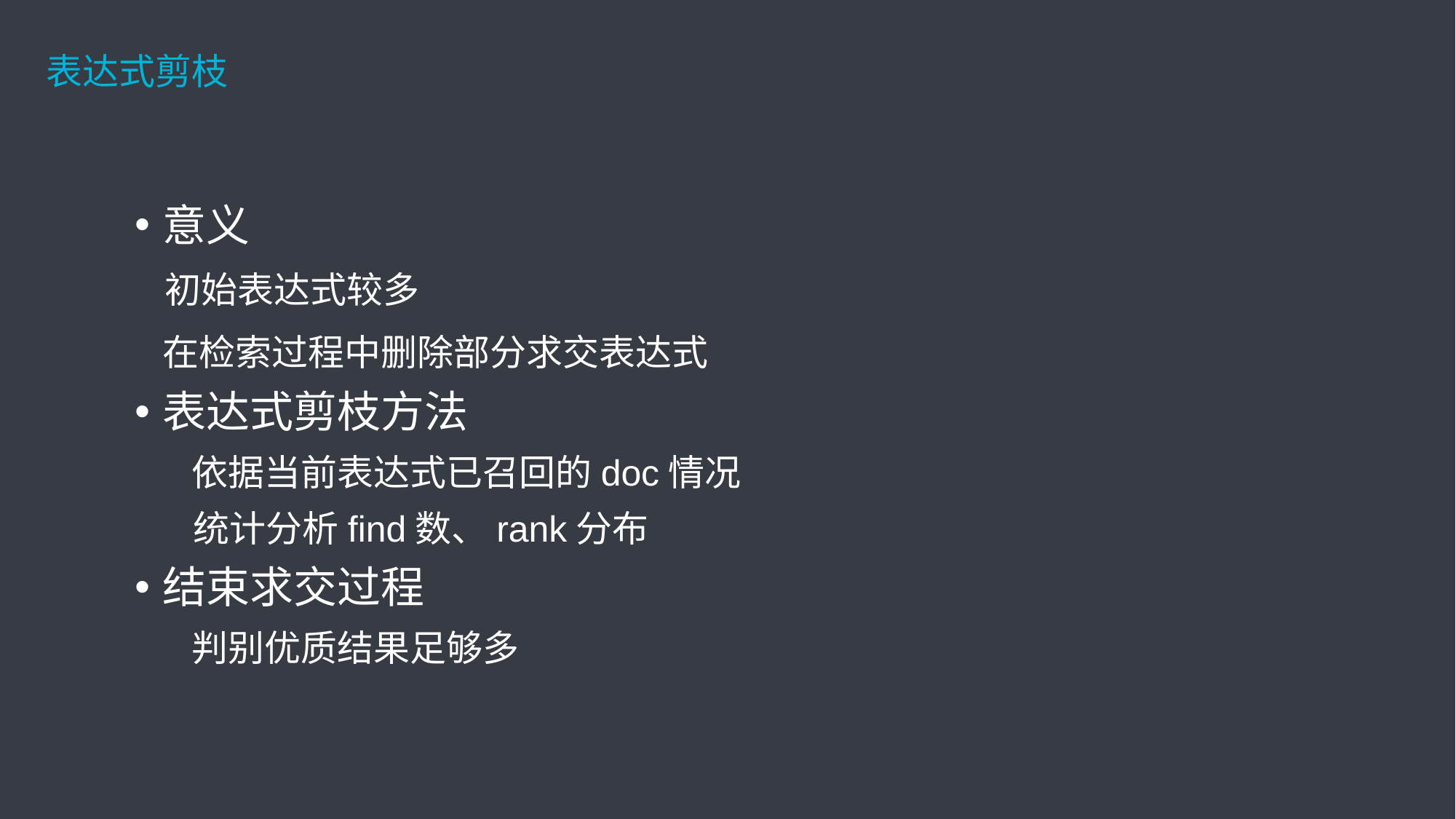

表达式剪枝
意义
  初始表达式较多
	在检索过程中删除部分求交表达式
表达式剪枝方法
   依据当前表达式已召回的doc情况
    统计分析find数、rank分布
结束求交过程
   判别优质结果足够多